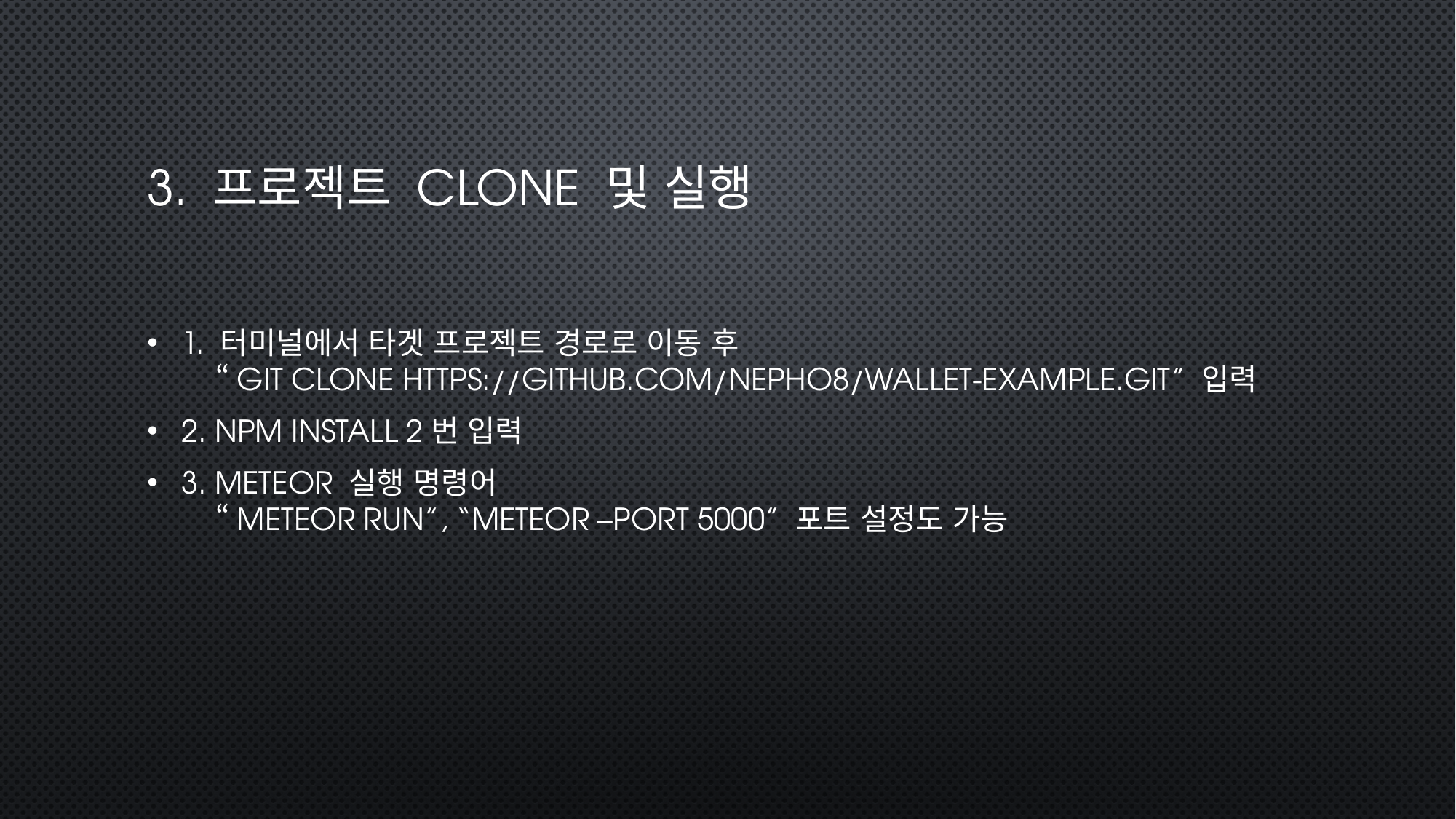

# 3. 프로젝트 clone 및 실행
1. 터미널에서 타겟 프로젝트 경로로 이동 후
    “git clone https://github.com/nepho8/wallet-example.git” 입력
2. npm install 2번 입력
3. Meteor 실행 명령어
    “meteor run”, “meteor –port 5000” 포트 설정도 가능